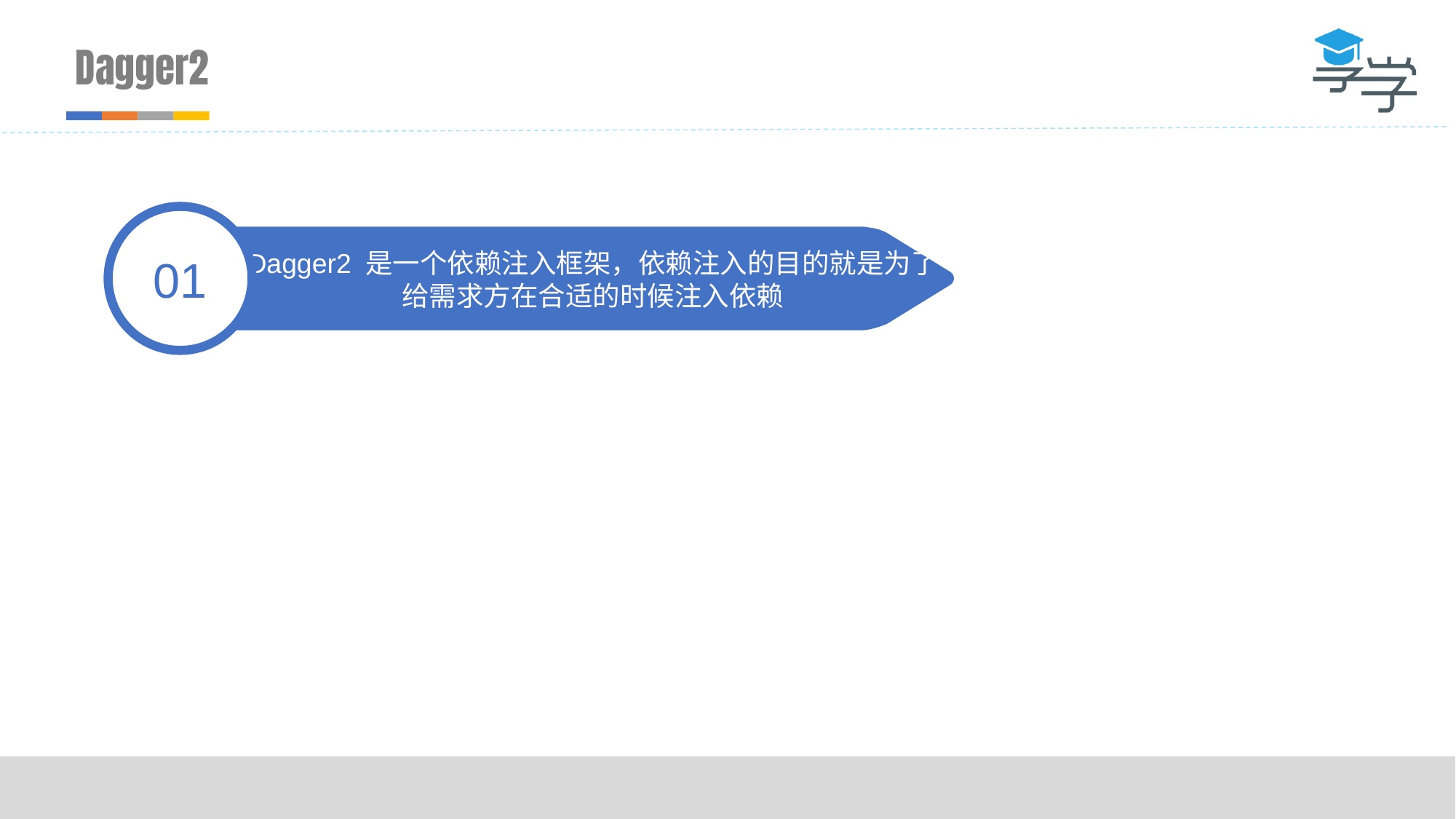

Dagger2

01
Dagger2 是一个依赖注入框架，依赖注入的目的就是为了给需求方在合适的时候注入依赖